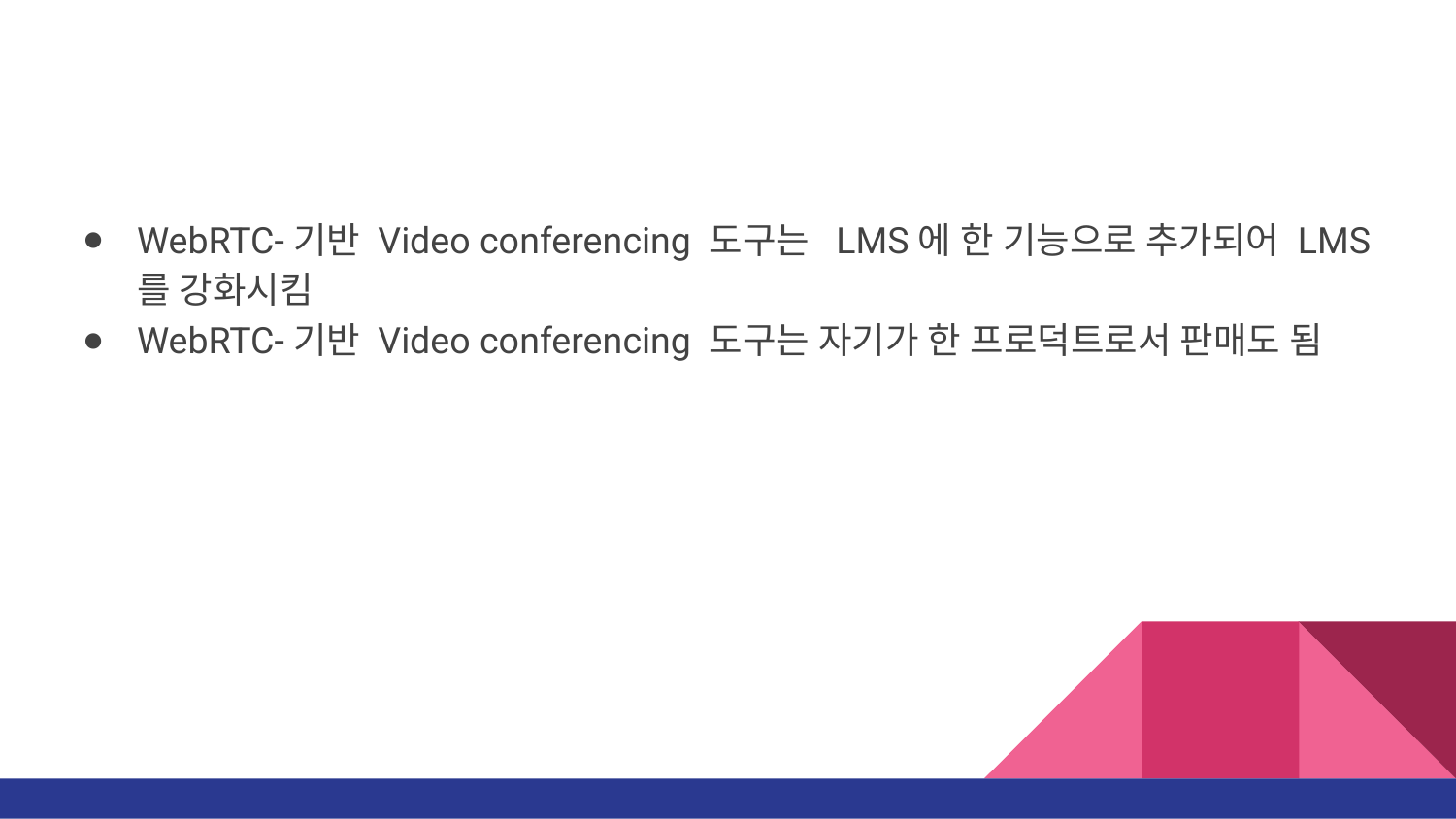

#
WebRTC-기반 Video conferencing 도구는  LMS에 한 기능으로 추가되어 LMS를 강화시킴
WebRTC-기반 Video conferencing 도구는 자기가 한 프로덕트로서 판매도 됨